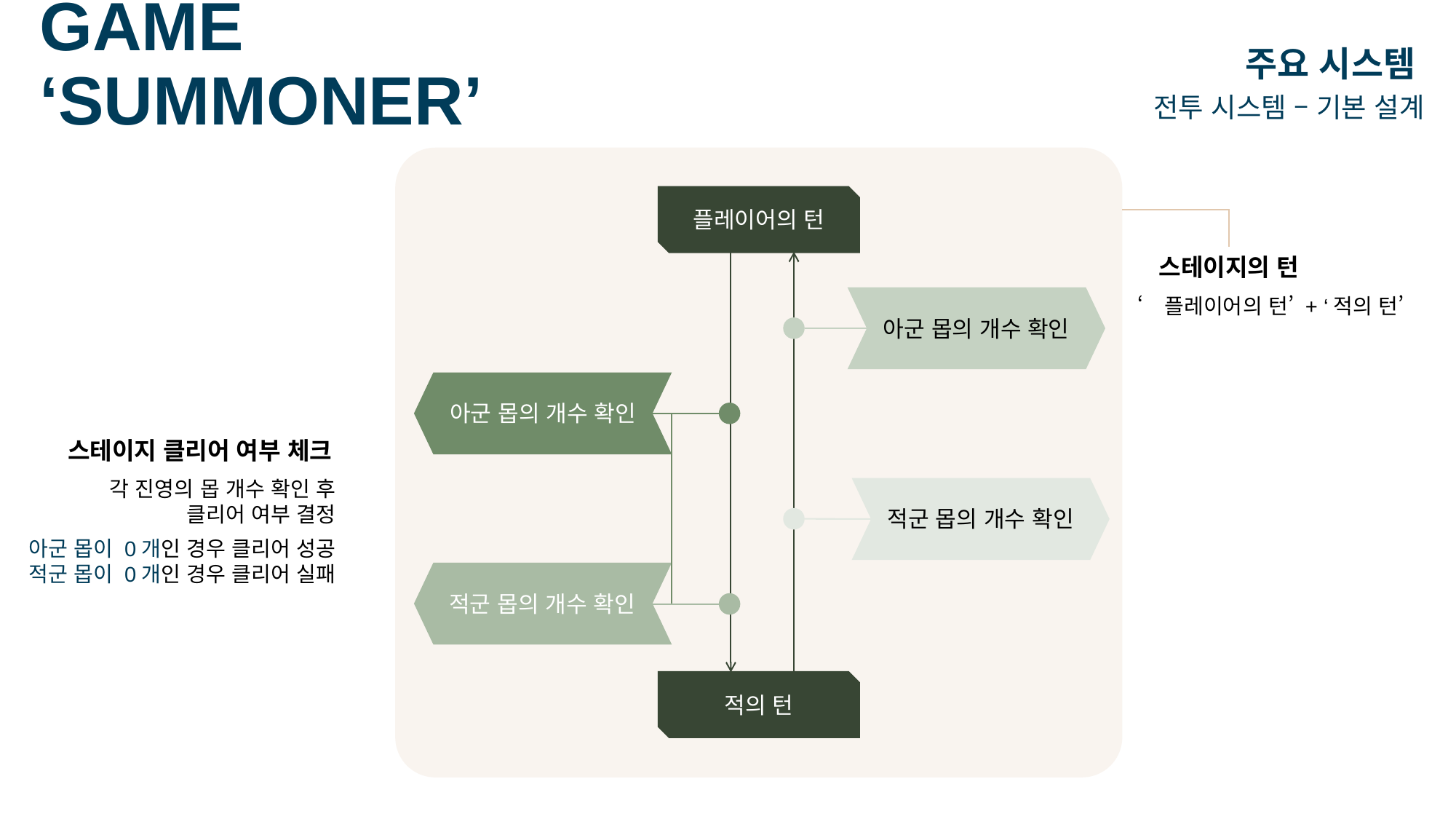

# GAME ‘SUMMONER’
주요 시스템
전투 시스템 – 기본 설계

플레이어의 턴

아군 몹의 개수 확인

적군 몹의 개수 확인

아군 몹의 개수 확인

적군 몹의 개수 확인

적의 턴
스테이지의 턴
‘플레이어의 턴’ + ‘적의 턴’
스테이지 클리어 여부 체크
각 진영의 몹 개수 확인 후
클리어 여부 결정

아군 몹이 0개인 경우 클리어 성공
적군 몹이 0개인 경우 클리어 실패